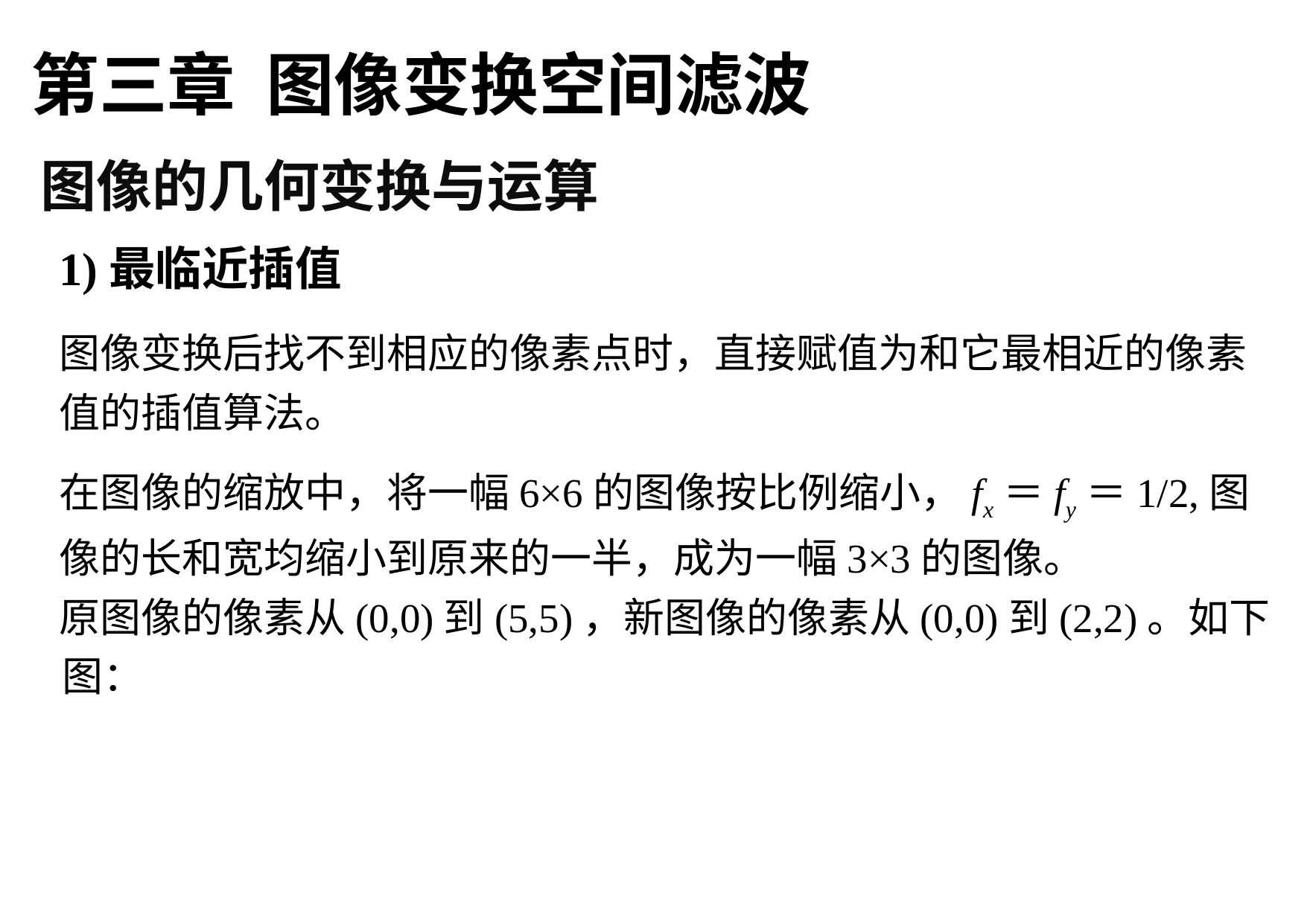

第三章  图像变换空间滤波
图像的几何变换与运算
# 1)最临近插值
图像变换后找不到相应的像素点时，直接赋值为和它最相近的像素值的插值算法。

在图像的缩放中，将一幅6×6的图像按比例缩小，fx＝fy＝1/2,图像的长和宽均缩小到原来的一半，成为一幅3×3的图像。
原图像的像素从(0,0)到(5,5)，新图像的像素从(0,0)到(2,2)。如下图：